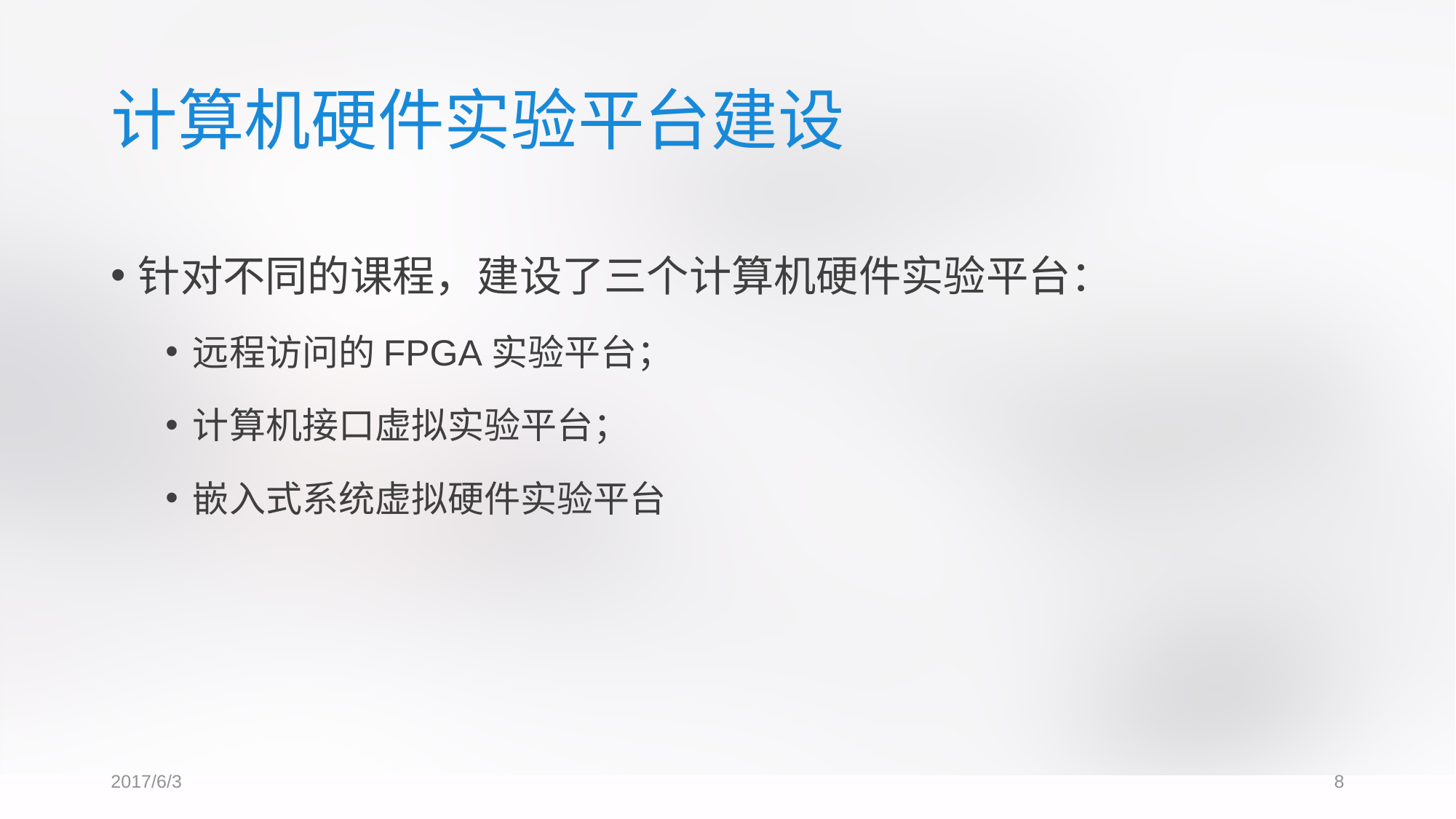

# 计算机硬件实验平台建设
针对不同的课程，建设了三个计算机硬件实验平台：
远程访问的FPGA实验平台；
计算机接口虚拟实验平台；
嵌入式系统虚拟硬件实验平台
2017/6/3
8